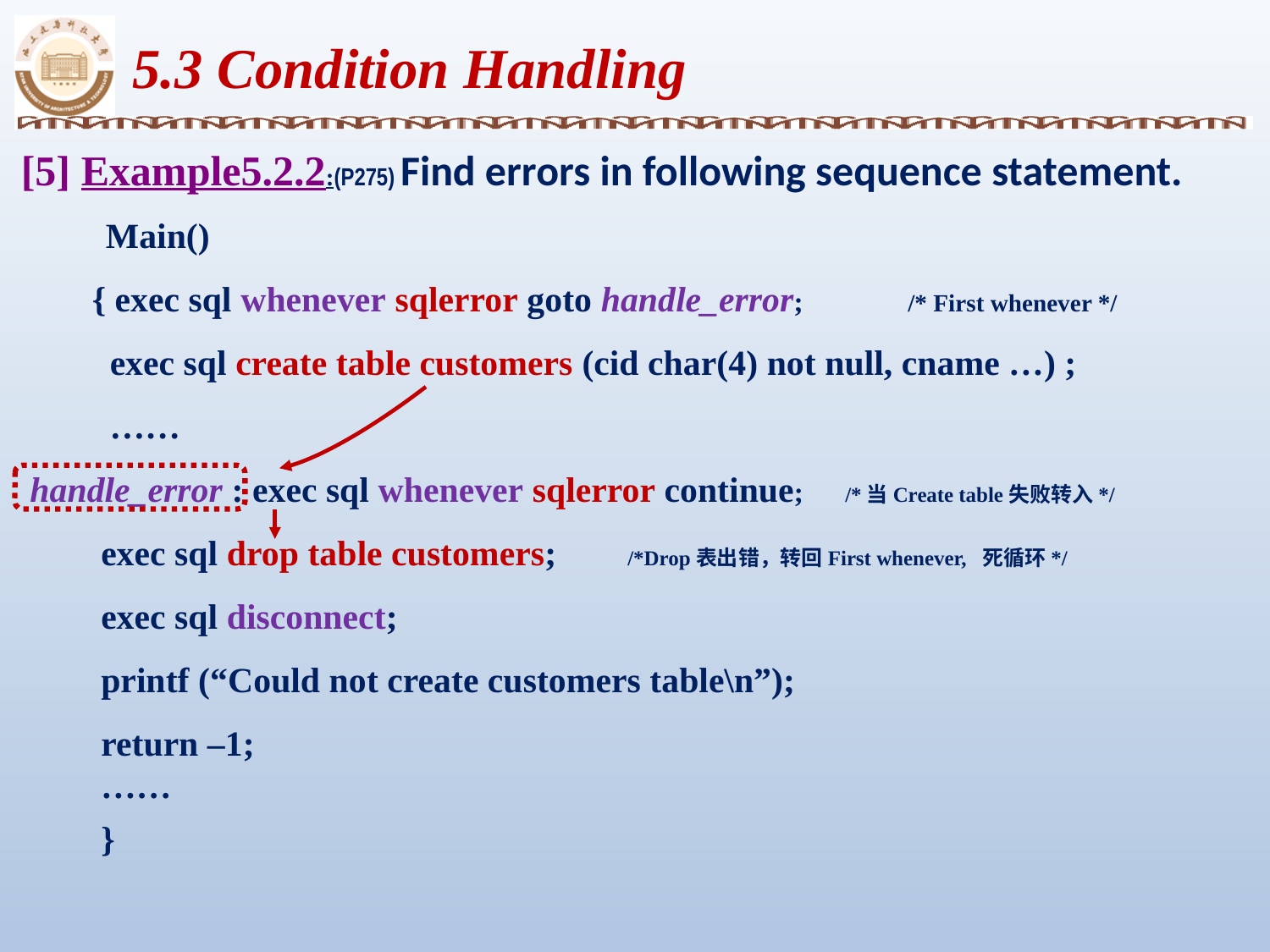

5.3 Condition Handling
[5] Example5.2.2:(P275) Find errors in following sequence statement. Main()
        { exec sql whenever sqlerror goto handle_error;               /* First whenever */
          exec sql create table customers (cid char(4) not null, cname …) ;
          ……
 handle_error : exec sql whenever sqlerror continue;      /*当Create table失败转入*/
         exec sql drop table customers;    	  /*Drop表出错，转回First whenever,  死循环*/
         exec sql disconnect;
         printf (“Could not create customers table\n”);
         return –1;
         ……
         }